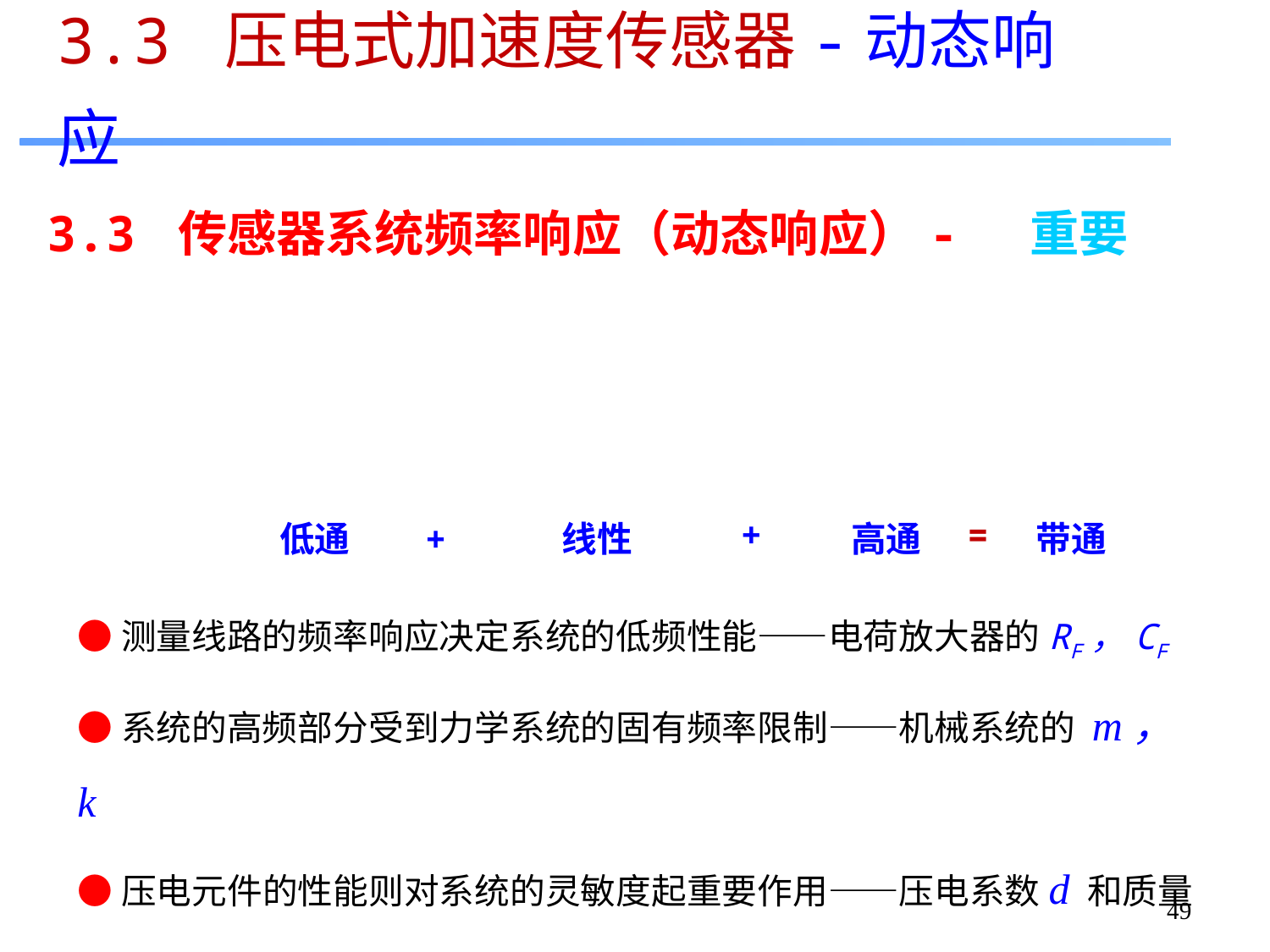

3.3 压电式加速度传感器-动态响应

3.3 传感器系统频率响应（动态响应）-  重要

加速度
形变
输出电压
电荷
压电元件
测量电路
力学系统
a
q
s
UL

+
=
低通
+
线性
高通
带通
●测量线路的频率响应决定系统的低频性能——电荷放大器的RF，CF
●系统的高频部分受到力学系统的固有频率限制——机械系统的 m，k
●压电元件的性能则对系统的灵敏度起重要作用——压电系数d 和质量m
49